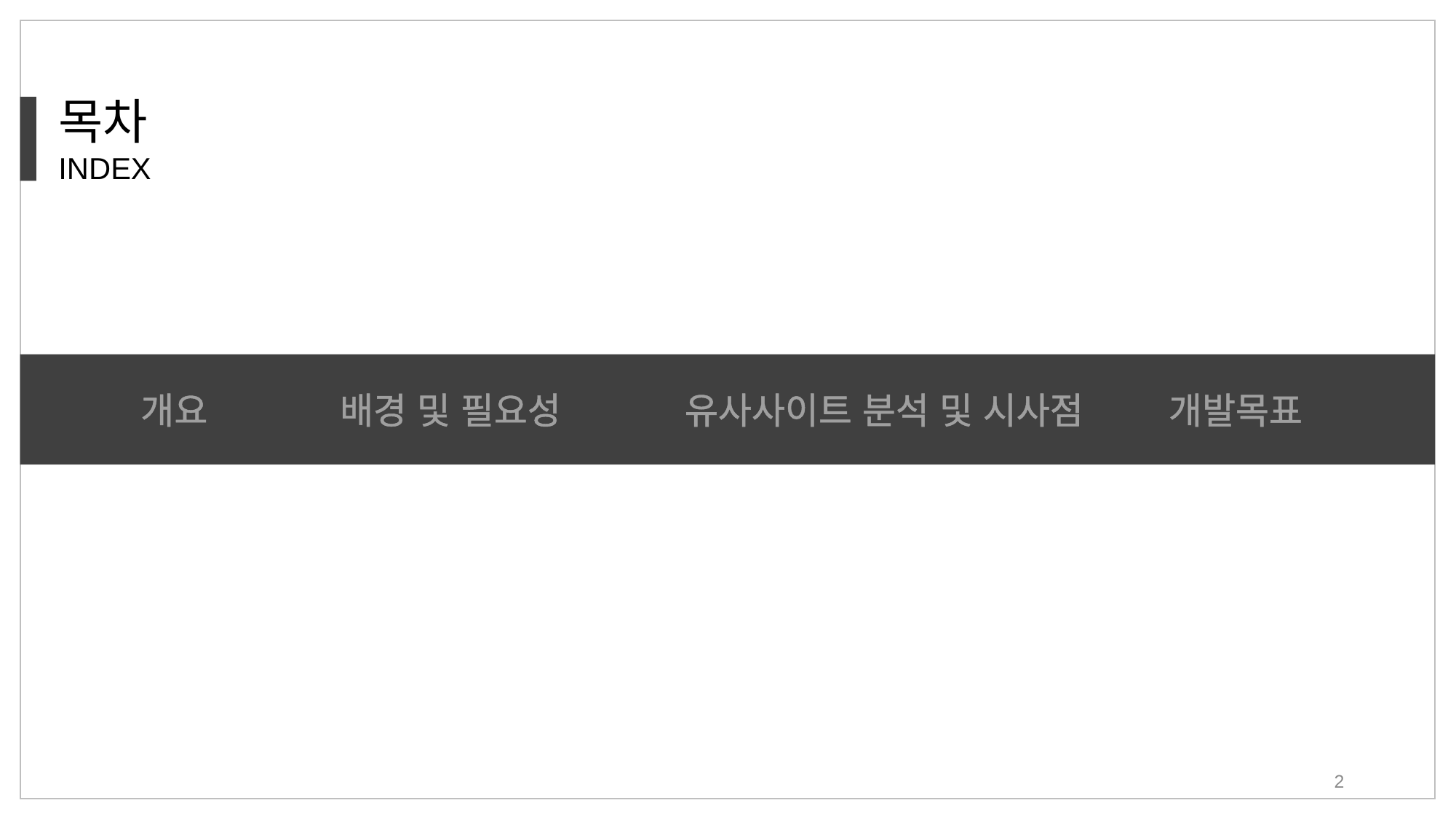

목차
INDEX

배경 및 필요성
유사사이트 분석 및 시사점
개발목표
개요
2